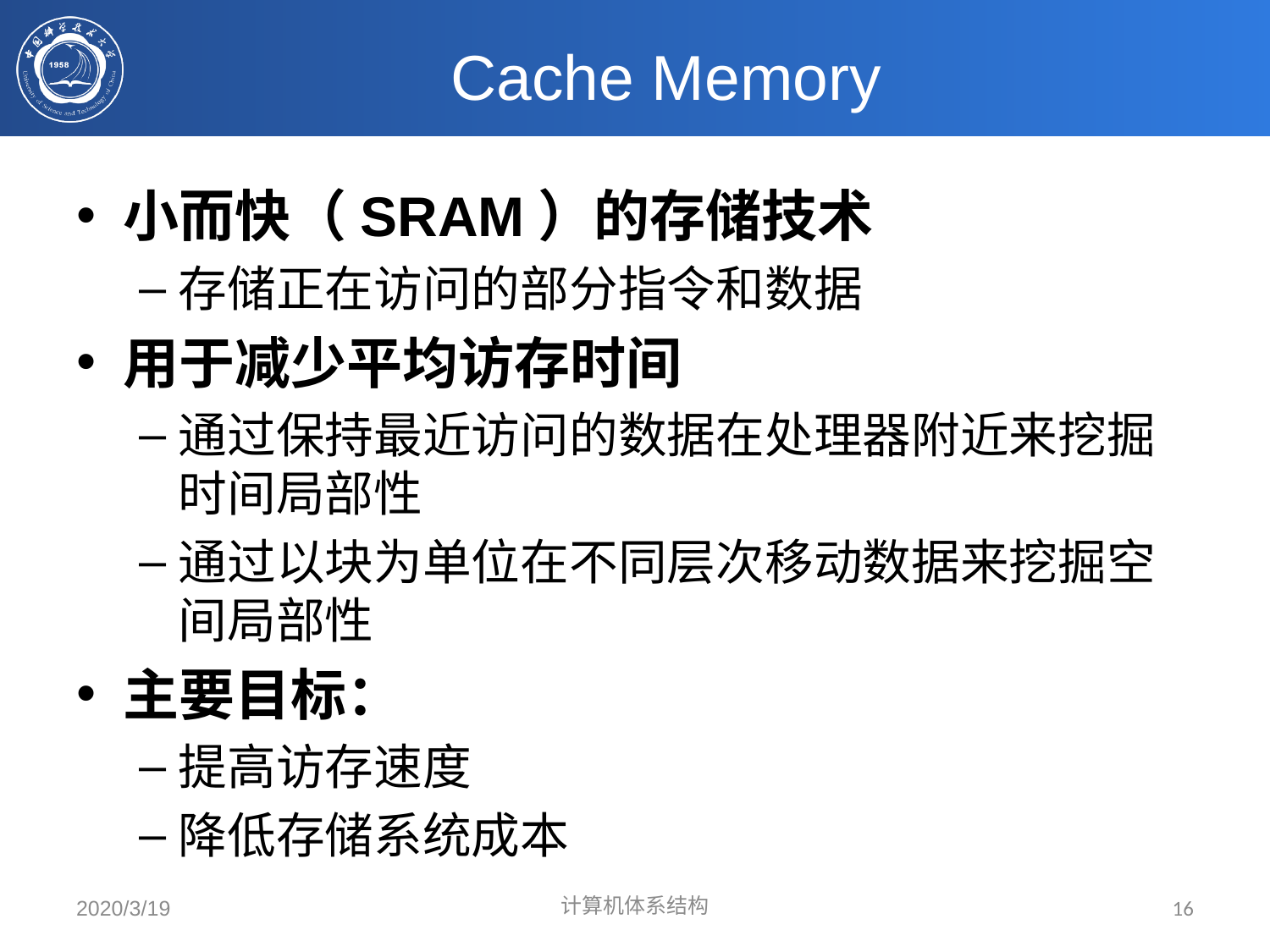

# Cache Memory
小而快（SRAM）的存储技术
存储正在访问的部分指令和数据
用于减少平均访存时间
通过保持最近访问的数据在处理器附近来挖掘时间局部性
通过以块为单位在不同层次移动数据来挖掘空间局部性
主要目标：
提高访存速度
降低存储系统成本
2020/3/19
计算机体系结构
16